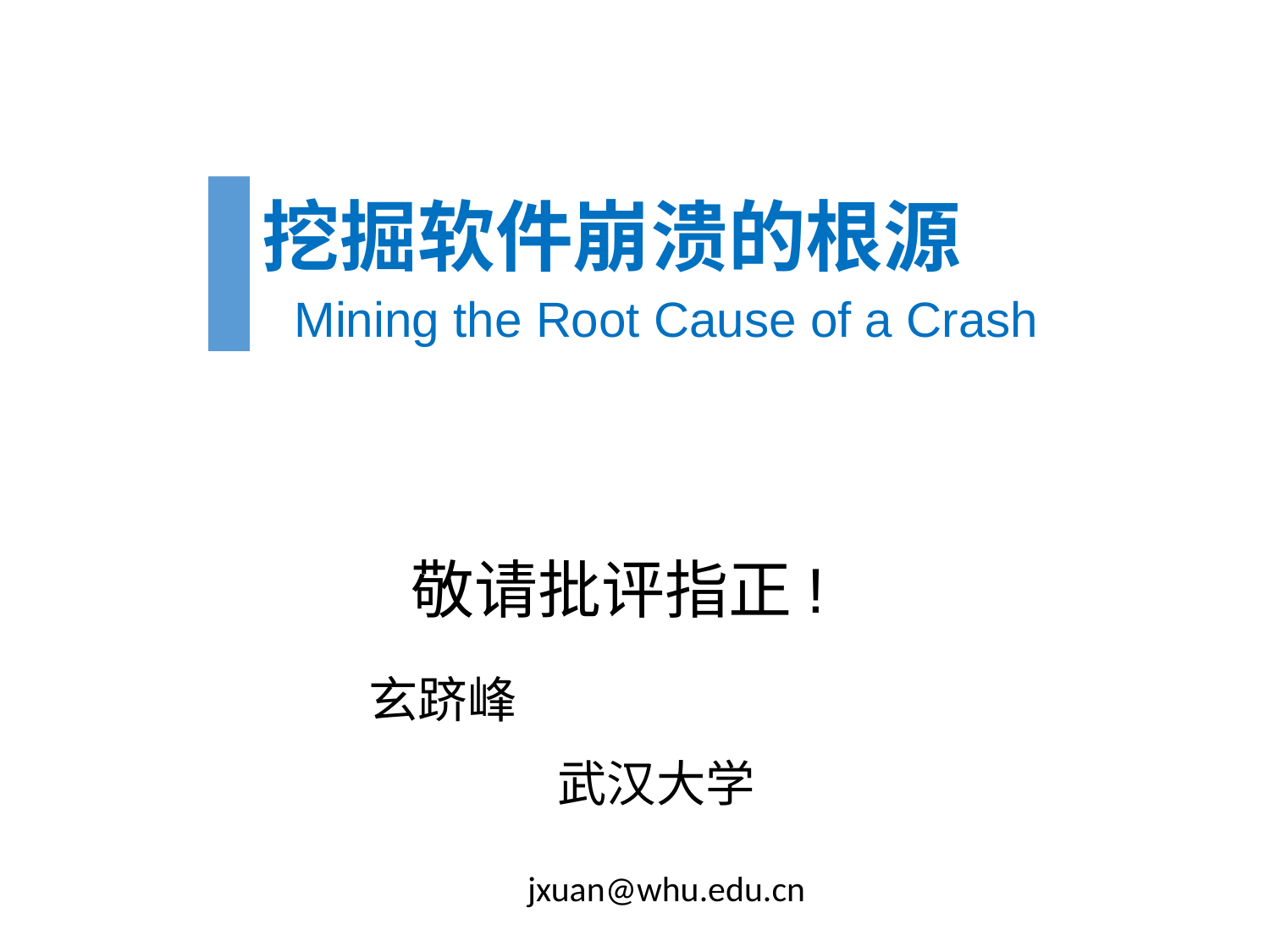

挖掘软件崩溃的根源
Mining the Root Cause of a Crash
敬请批评指正!
                 玄跻峰
武汉大学

jxuan@whu.edu.cn